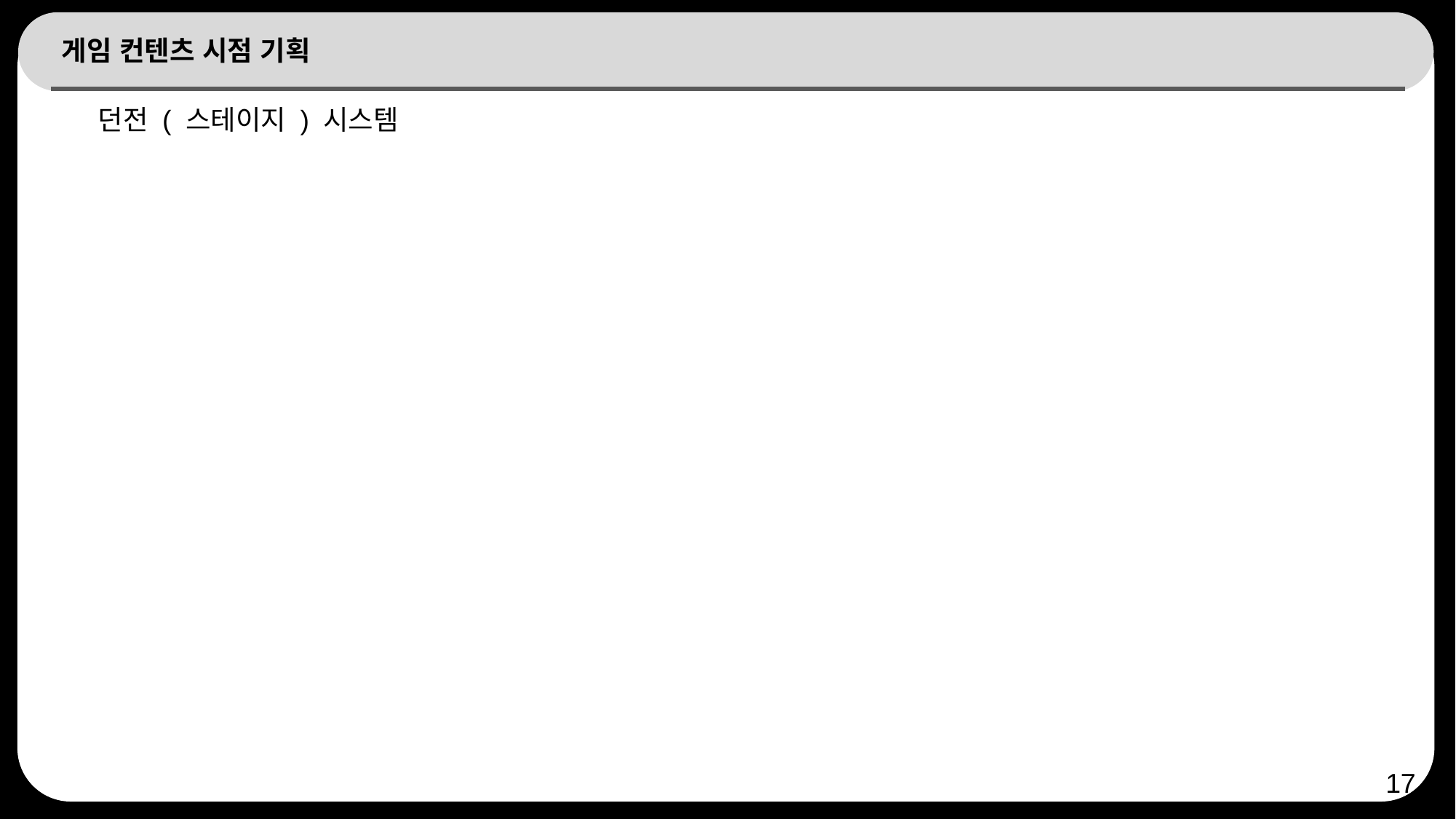

# 게임 컨텐츠 시점 기획
던전 ( 스테이지 ) 시스템
17